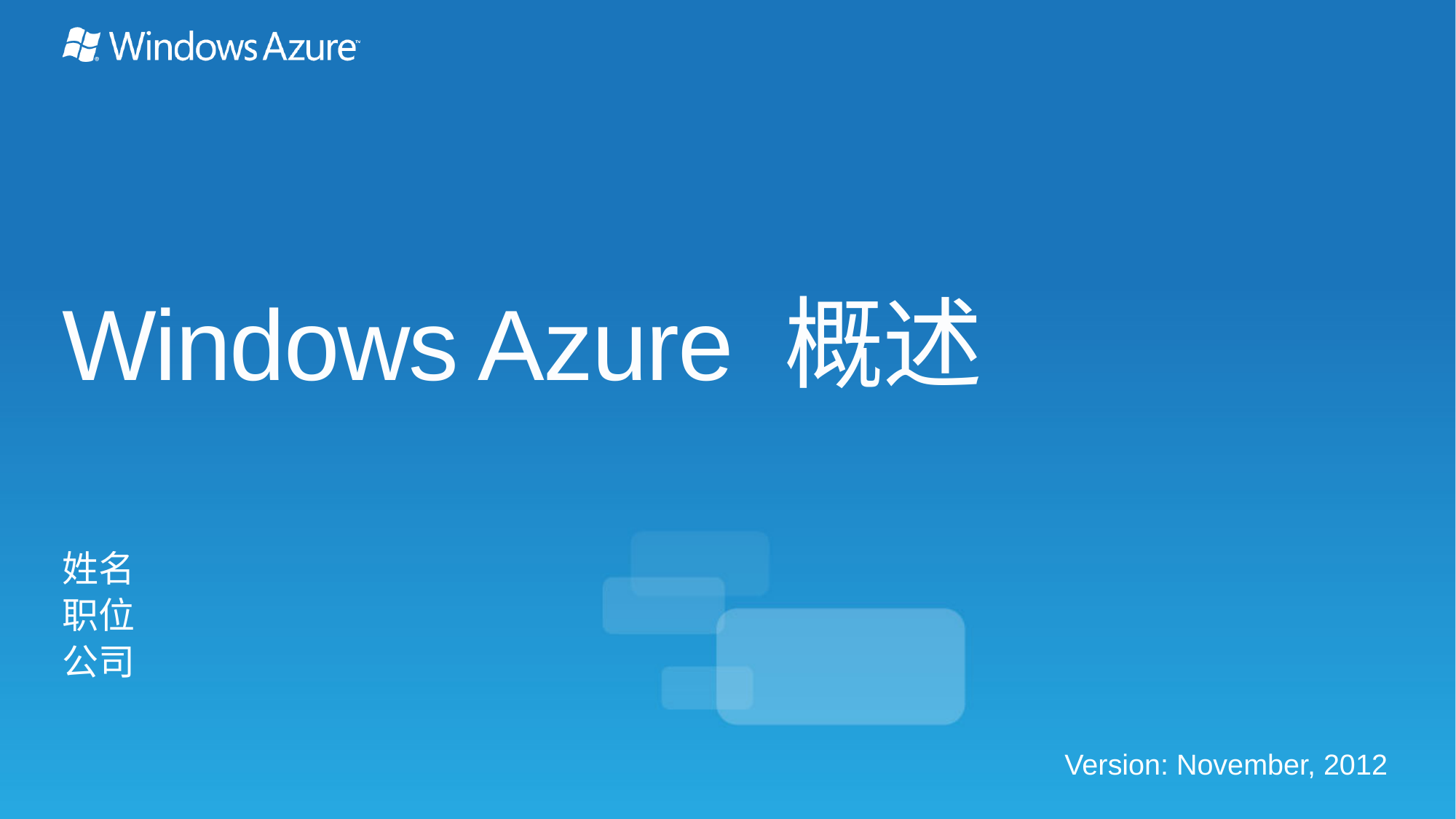

# Windows Azure 概述
姓名
职位
公司
Version: November, 2012